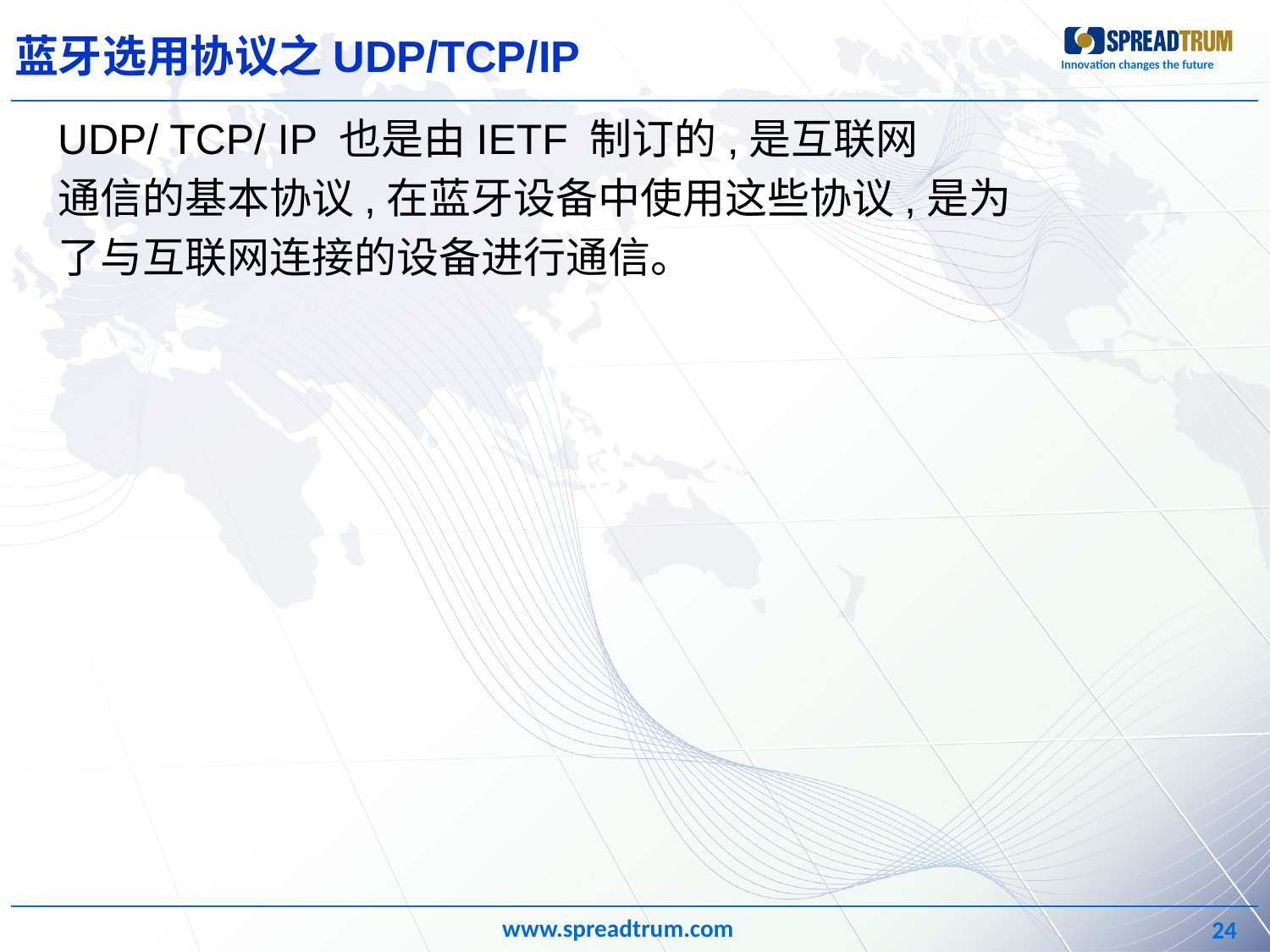

# 蓝牙选用协议之UDP/TCP/IP
UDP/ TCP/ IP 也是由IETF 制订的,是互联网
通信的基本协议,在蓝牙设备中使用这些协议,是为
了与互联网连接的设备进行通信。